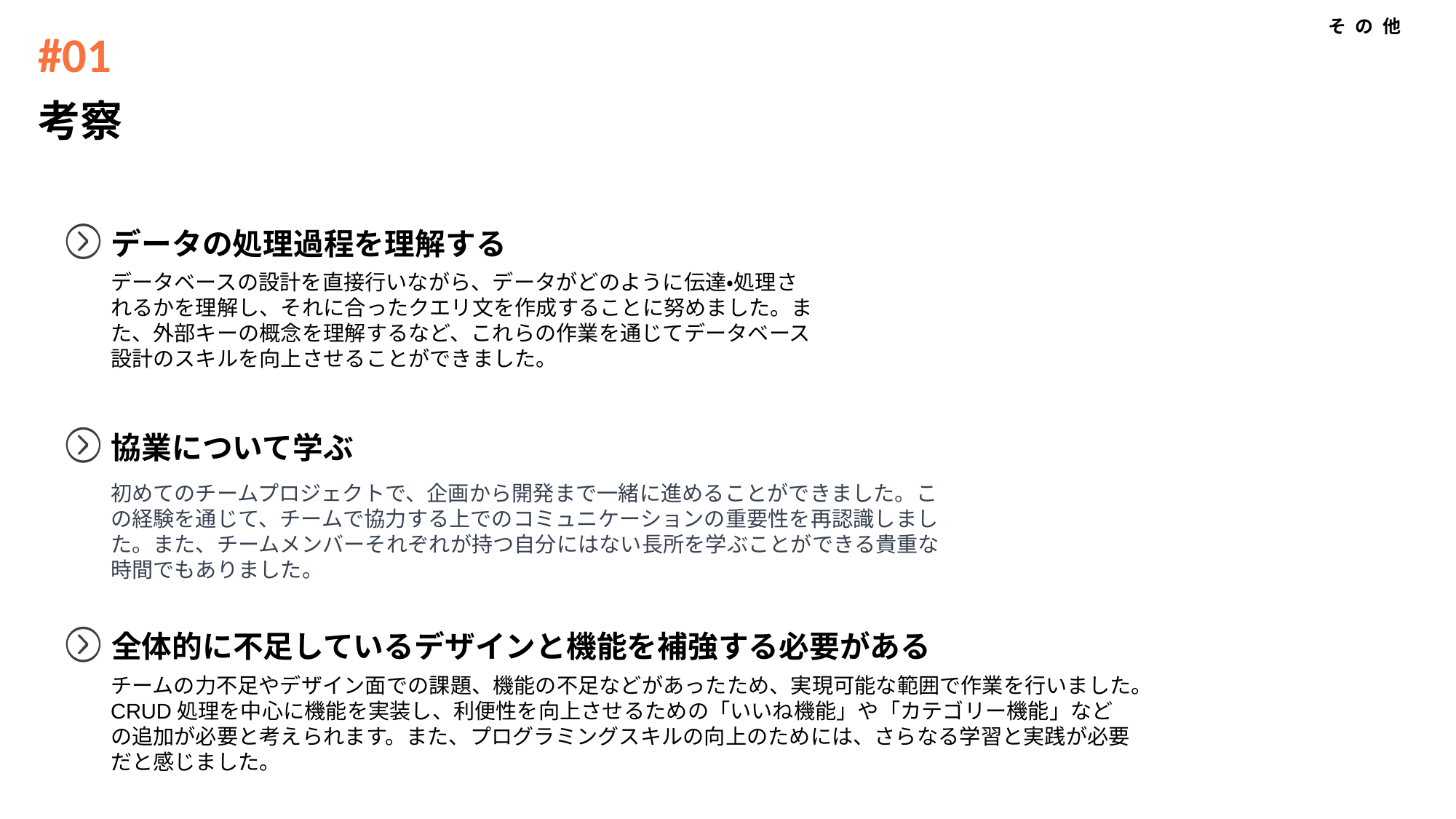

その他
#01
考察
データの処理過程を理解する

データベースの設計を直接行いながら、データがどのように伝達・処理されるかを理解し、それに合ったクエリ文を作成することに努めました。また、外部キーの概念を理解するなど、これらの作業を通じてデータベース設計のスキルを向上させることができました。
協業について学ぶ

初めてのチームプロジェクトで、企画から開発まで一緒に進めることができました。この経験を通じて、チームで協力する上でのコミュニケーションの重要性を再認識しました。また、チームメンバーそれぞれが持つ自分にはない長所を学ぶことができる貴重な時間でもありました。
全体的に不足しているデザインと機能を補強する必要がある

チームの力不足やデザイン面での課題、機能の不足などがあったため、実現可能な範囲で作業を行いました。CRUD処理を中心に機能を実装し、利便性を向上させるための「いいね機能」や「カテゴリー機能」などの追加が必要と考えられます。また、プログラミングスキルの向上のためには、さらなる学習と実践が必要だと感じました。